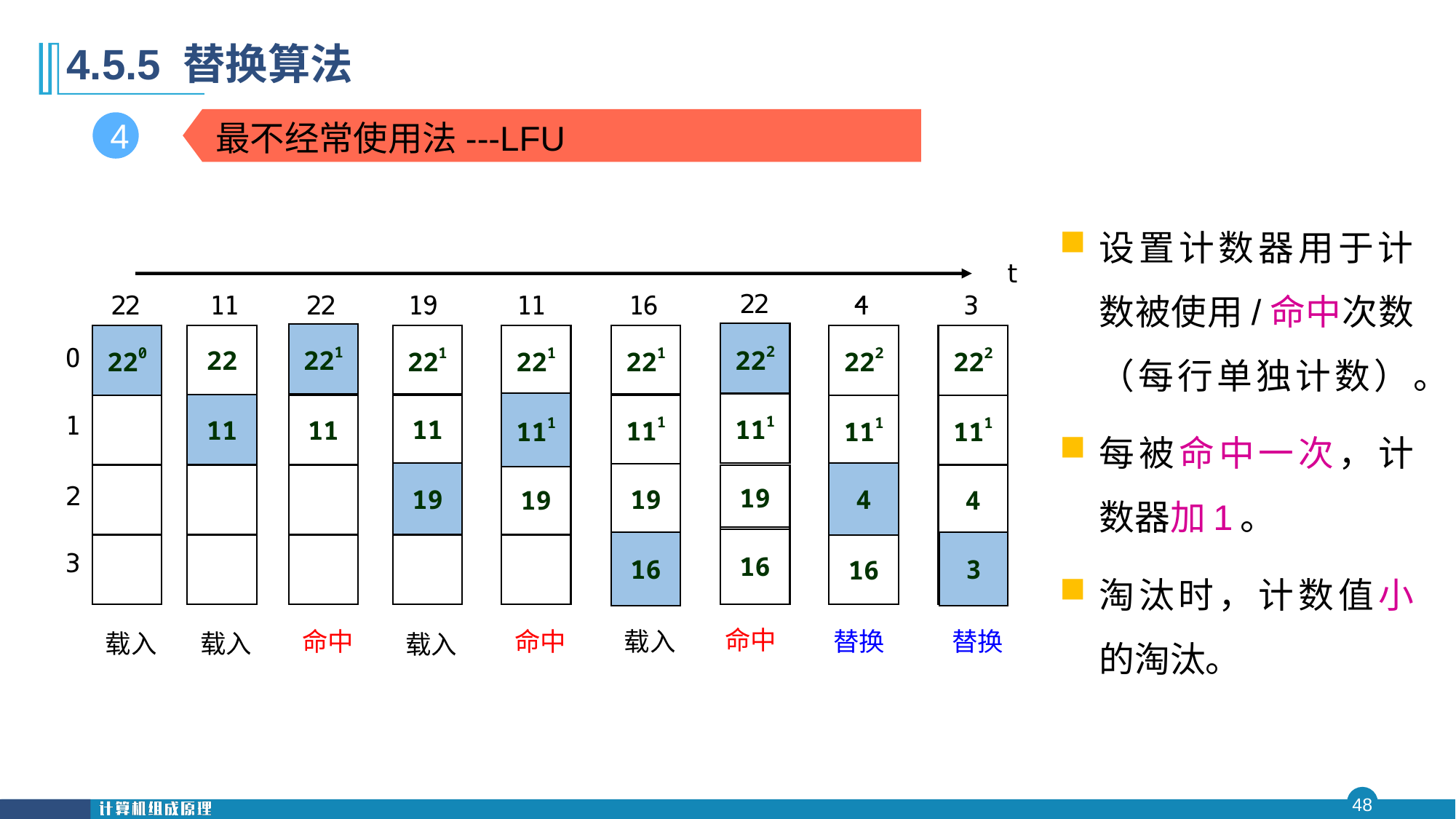

第四 章
4.5.5 替换算法
#

最不经常使用法---LFU
4
设置计数器用于计数被使用/命中次数（每行单独计数）。
每被命中一次，计数器加1。
淘汰时，计数值小的淘汰。

t

22
22
11
22
19
11
16
4
3
222
22
111
19
16
221

220
22

22
11

221
11

221
11
19

221
111
19

222
111
19
16
222
111
4
16
0
1
2
3
111
11
19
4
16
3
命中
命中
命中
载入
替换
替换
载入
载入
载入